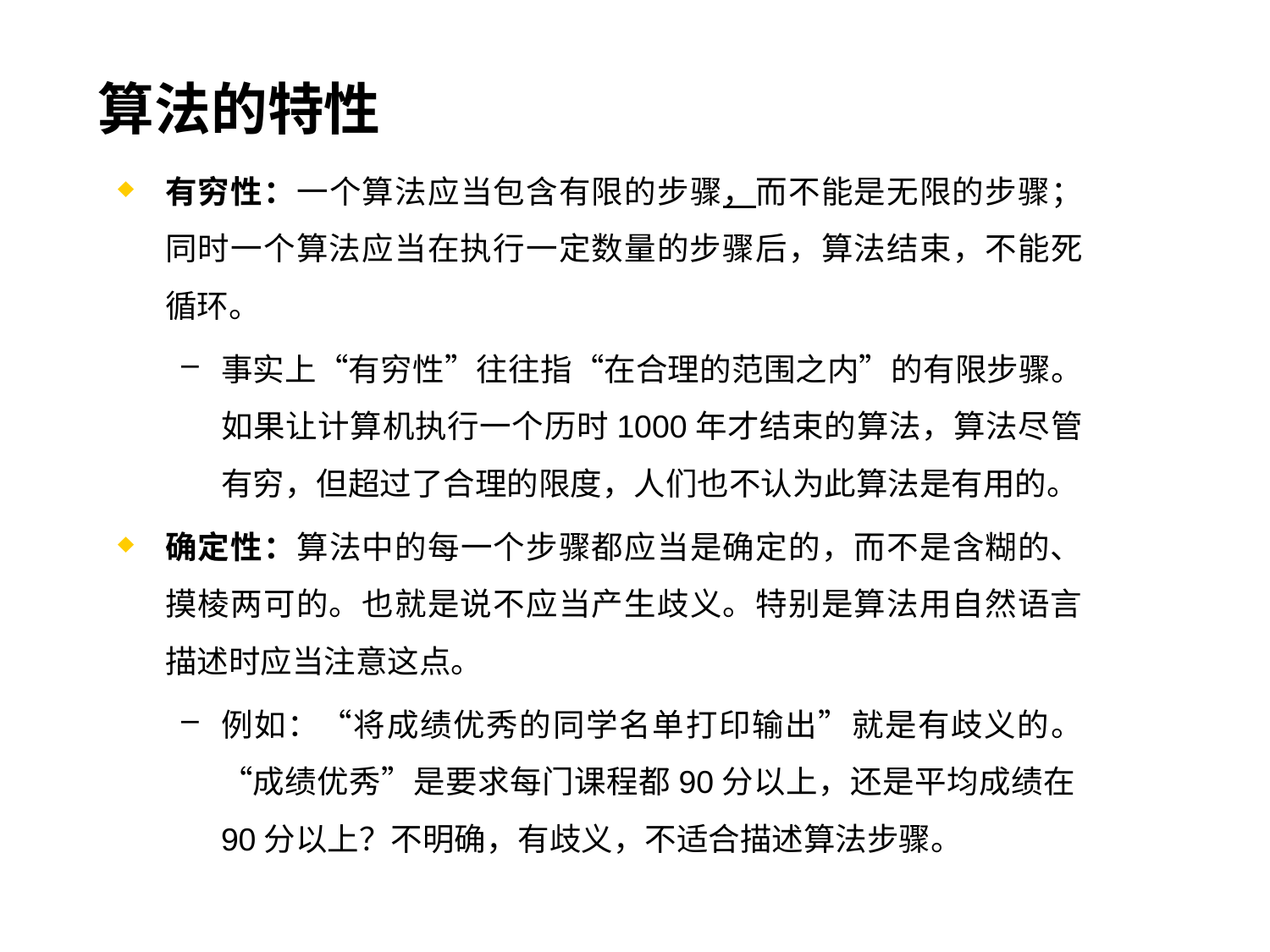

# 算法的特性
有穷性：一个算法应当包含有限的步骤，而不能是无限的步骤；同时一个算法应当在执行一定数量的步骤后，算法结束，不能死循环。
事实上“有穷性”往往指“在合理的范围之内”的有限步骤。如果让计算机执行一个历时1000年才结束的算法，算法尽管有穷，但超过了合理的限度，人们也不认为此算法是有用的。
确定性：算法中的每一个步骤都应当是确定的，而不是含糊的、摸棱两可的。也就是说不应当产生歧义。特别是算法用自然语言描述时应当注意这点。
例如：“将成绩优秀的同学名单打印输出”就是有歧义的。“成绩优秀”是要求每门课程都90分以上，还是平均成绩在90分以上？不明确，有歧义，不适合描述算法步骤。